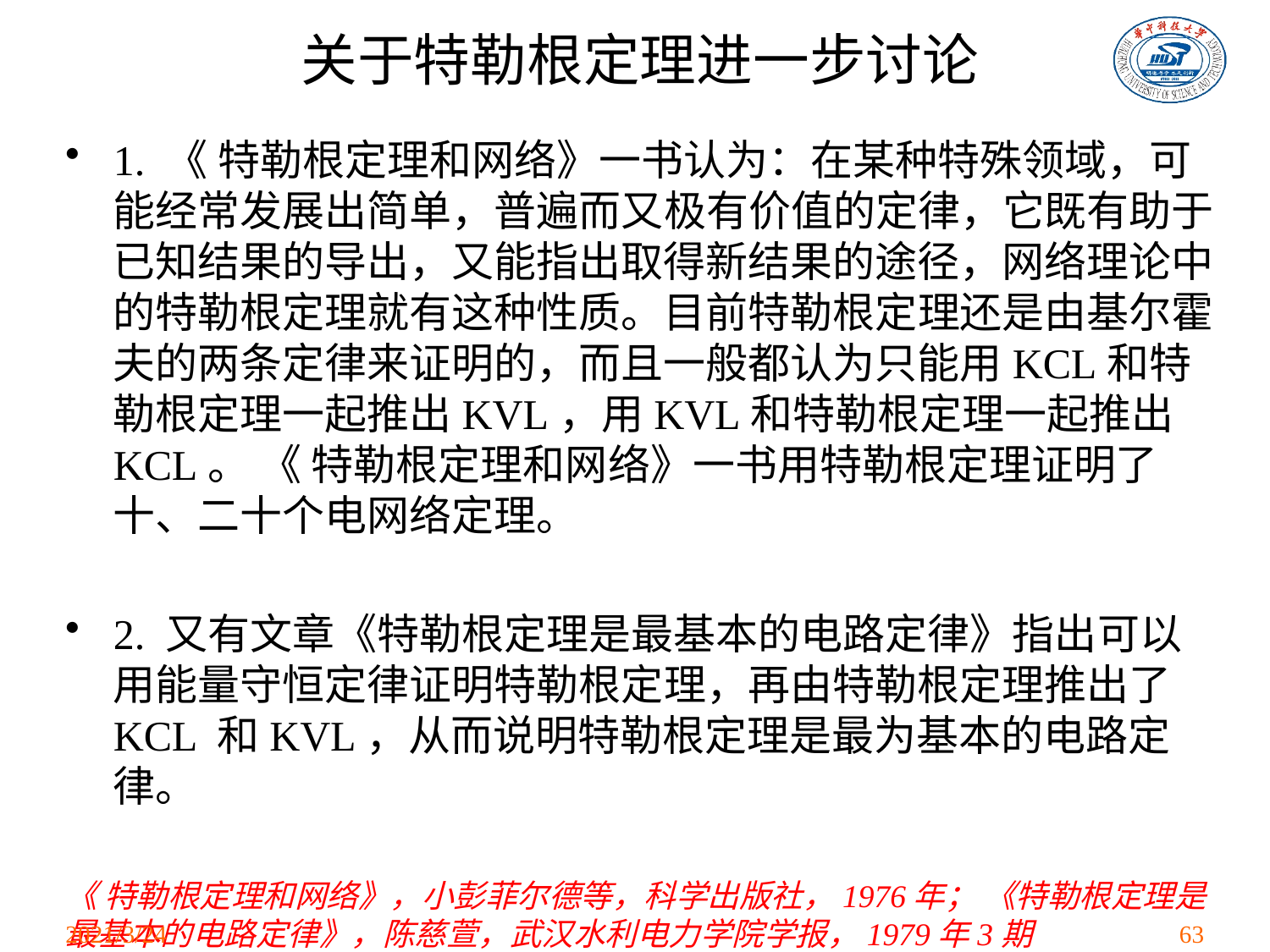

# 关于特勒根定理进一步讨论
1. 《 特勒根定理和网络》一书认为：在某种特殊领域，可能经常发展出简单，普遍而又极有价值的定律，它既有助于已知结果的导出，又能指出取得新结果的途径，网络理论中的特勒根定理就有这种性质。目前特勒根定理还是由基尔霍夫的两条定律来证明的，而且一般都认为只能用KCL和特勒根定理一起推出KVL，用KVL和特勒根定理一起推出KCL。 《 特勒根定理和网络》一书用特勒根定理证明了十、二十个电网络定理。

2. 又有文章《特勒根定理是最基本的电路定律》指出可以用能量守恒定律证明特勒根定理，再由特勒根定理推出了KCL 和KVL，从而说明特勒根定理是最为基本的电路定律。

《 特勒根定理和网络》，小彭菲尔德等，科学出版社，1976年； 《特勒根定理是最基本的电路定律》，陈慈萱，武汉水利电力学院学报，1979年3期
2021/3/24

63